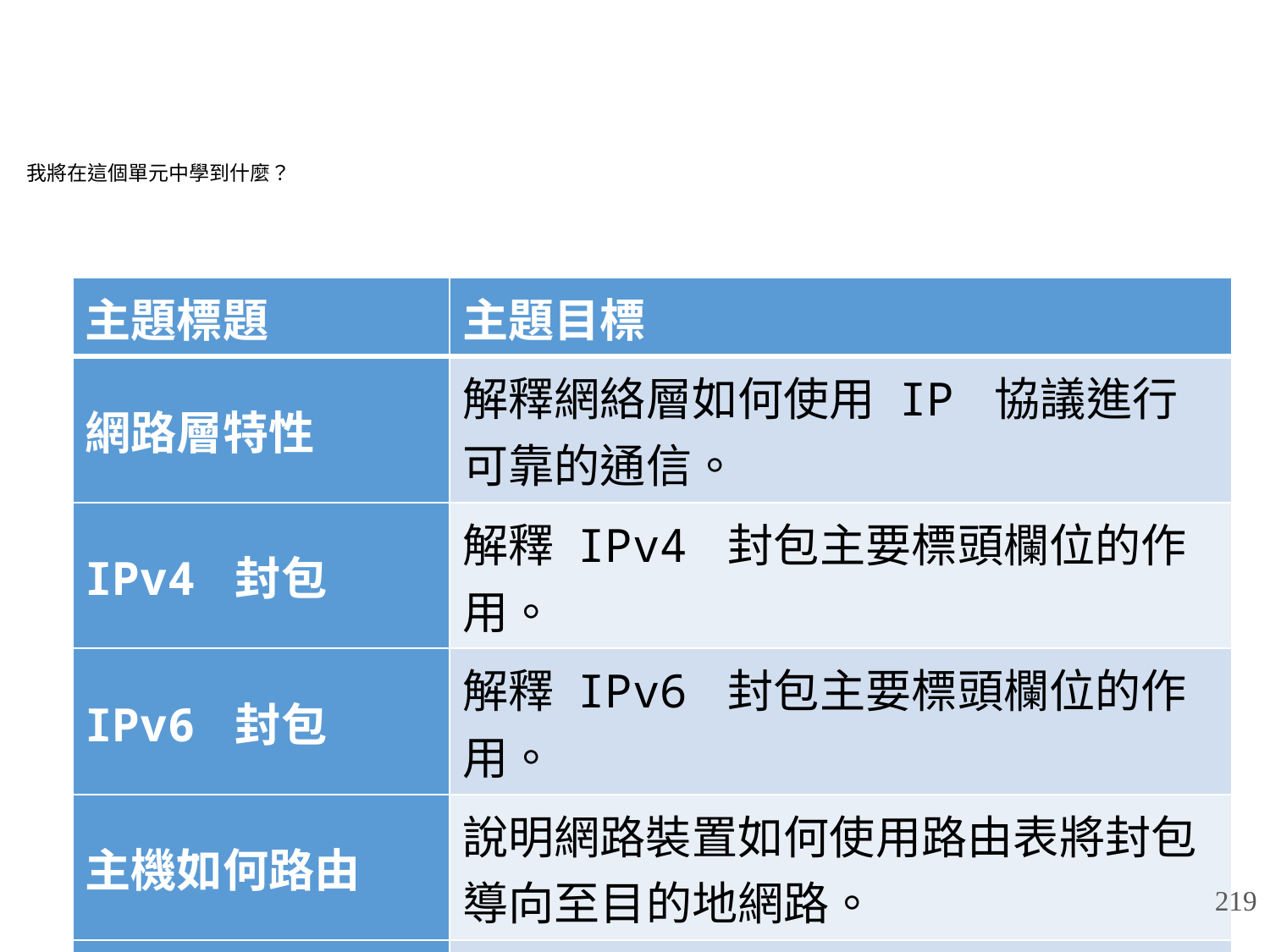

我將在這個單元中學到什麼？

| 主題標題 | 主題目標 |
| --- | --- |
| 網路層特性 | 解釋網絡層如何使用 IP 協議進行可靠的通信。 |
| IPv4 封包 | 解釋 IPv4 封包主要標頭欄位的作用。 |
| IPv6 封包 | 解釋 IPv6 封包主要標頭欄位的作用。 |
| 主機如何路由 | 說明網路裝置如何使用路由表將封包導向至目的地網路。 |
| 路由器路由表 | 解釋一個路由器的路由表中的欄位的功能。 |
219